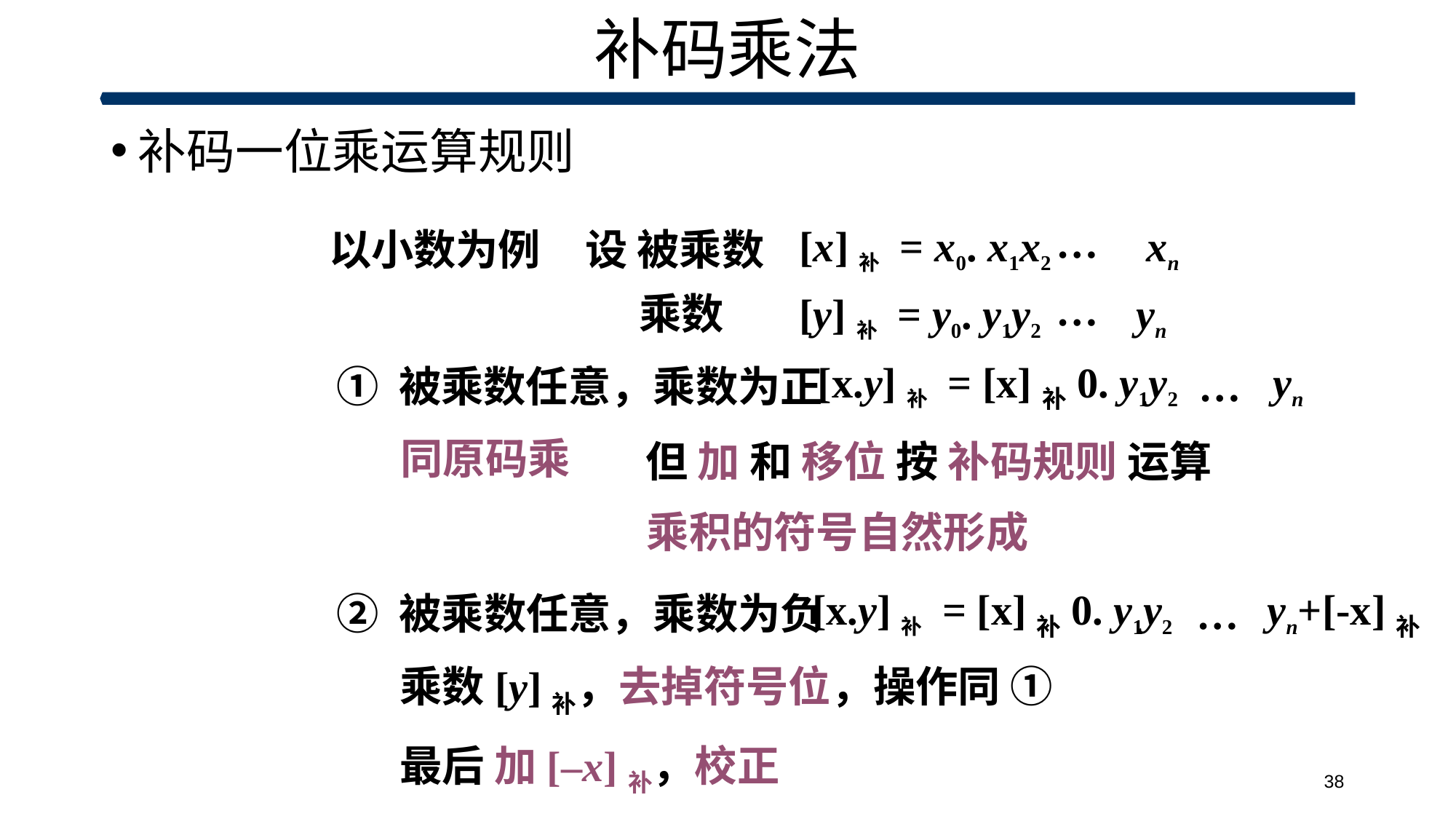

# 补码乘法
补码一位乘运算规则

…
[x]补 = x0. x1x2         xn
以小数为例
设 被乘数
…
[y]补 = y0. y1y2         yn
乘数
[x.y]补 = [x]补0. y1y2         yn
…
① 被乘数任意，乘数为正
同原码乘
但 加 和 移位 按 补码规则 运算
乘积的符号自然形成
[x.y]补 = [x]补0. y1y2         yn+[-x]补
…
② 被乘数任意，乘数为负
乘数[y]补，去掉符号位，操作同 ①
最后 加[–x]补，校正
38